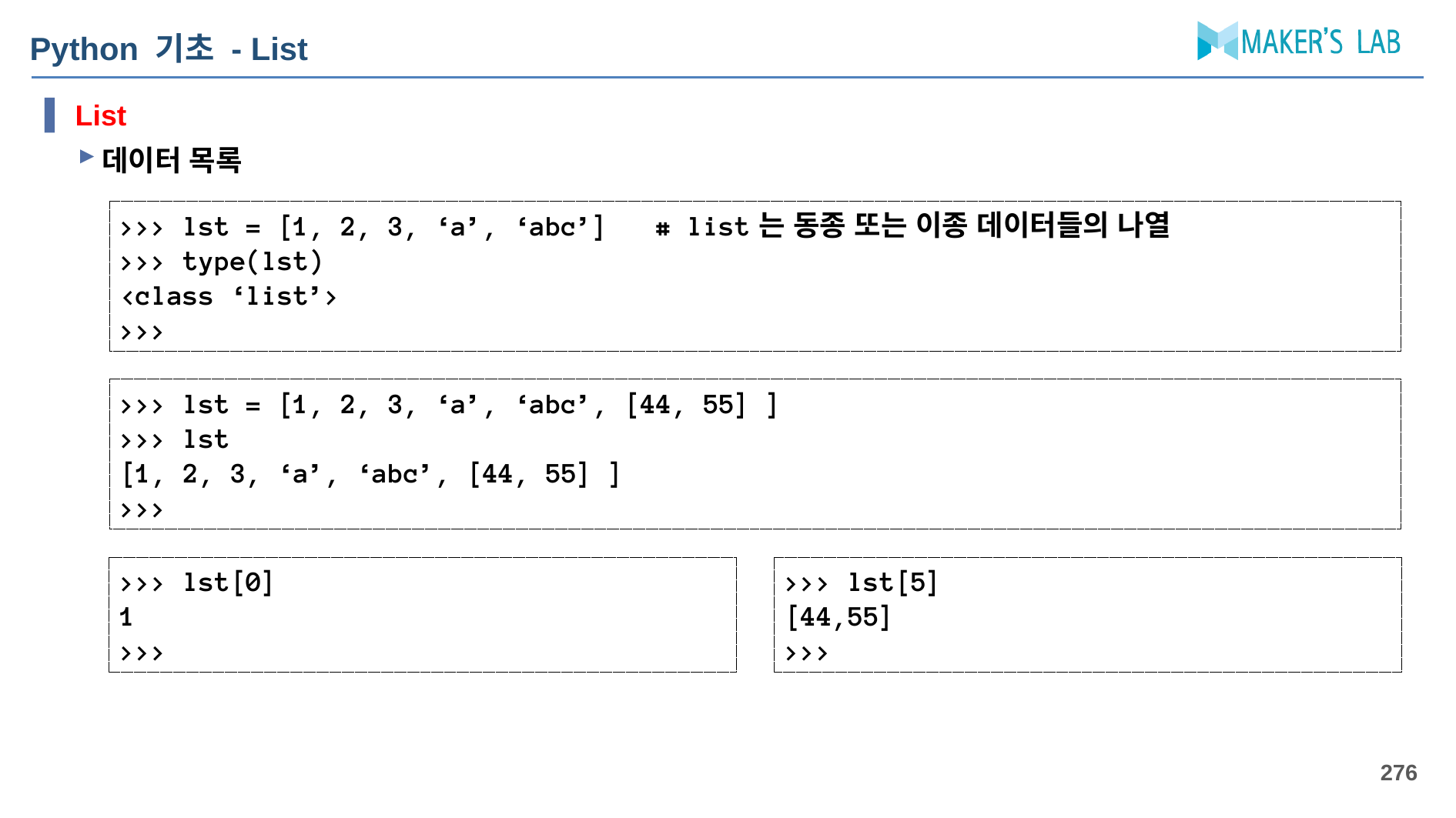

# Python 기초 - List
List
데이터 목록
>>> lst = [1, 2, 3, ‘a’, ‘abc’]   # list는 동종 또는 이종 데이터들의 나열
>>> type(lst)
<class ‘list’>
>>>
>>> lst = [1, 2, 3, ‘a’, ‘abc’, [44, 55] ]
>>> lst
[1, 2, 3, ‘a’, ‘abc’, [44, 55] ]
>>>
>>> lst[0]
1
>>>
>>> lst[5]
[44,55]
>>>
276